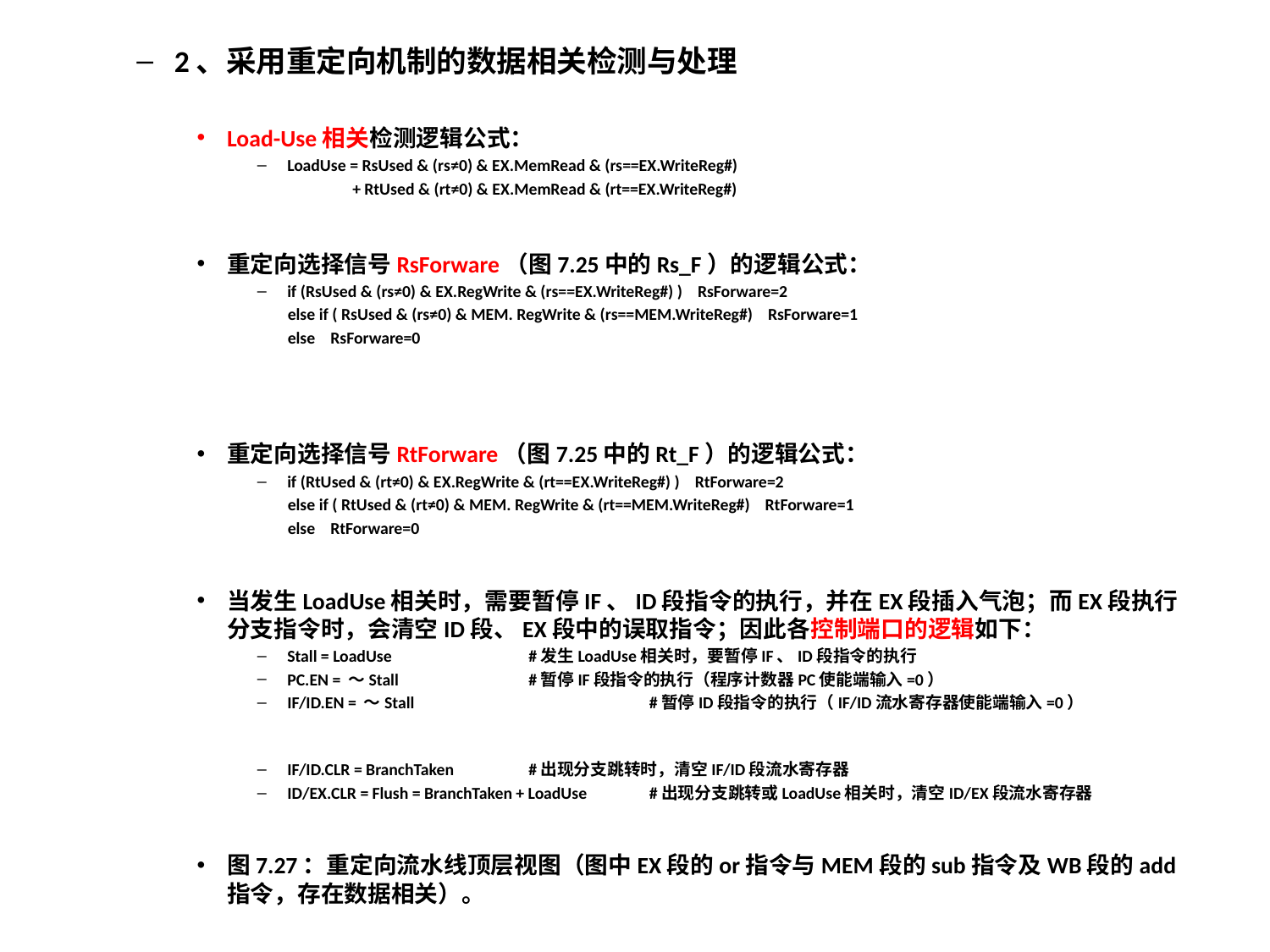

2、采用重定向机制的数据相关检测与处理

Load-Use相关检测逻辑公式：
LoadUse = RsUsed & (rs≠0) & EX.MemRead & (rs==EX.WriteReg#)
                         + RtUsed & (rt≠0) & EX.MemRead & (rt==EX.WriteReg#)

重定向选择信号RsForware（图7.25中的Rs_F）的逻辑公式：
if (RsUsed & (rs≠0) & EX.RegWrite & (rs==EX.WriteReg#) )    RsForware=2
        else if ( RsUsed & (rs≠0) & MEM. RegWrite & (rs==MEM.WriteReg#)    RsForware=1
        else    RsForware=0

重定向选择信号RtForware（图7.25中的Rt_F）的逻辑公式：
if (RtUsed & (rt≠0) & EX.RegWrite & (rt==EX.WriteReg#) )    RtForware=2
        else if ( RtUsed & (rt≠0) & MEM. RegWrite & (rt==MEM.WriteReg#)    RtForware=1
        else    RtForware=0

当发生LoadUse相关时，需要暂停IF、ID段指令的执行，并在EX段插入气泡；而EX段执行分支指令时，会清空ID段、EX段中的误取指令；因此各控制端口的逻辑如下：
Stall = LoadUse	    		#发生LoadUse相关时，要暂停IF、ID段指令的执行
PC.EN = ～Stall		    	#暂停IF段指令的执行（程序计数器PC使能端输入=0）
IF/ID.EN = ～Stall		    	#暂停ID段指令的执行（IF/ID流水寄存器使能端输入=0）

IF/ID.CLR = BranchTaken		#出现分支跳转时，清空IF/ID段流水寄存器
ID/EX.CLR = Flush = BranchTaken + LoadUse	#出现分支跳转或LoadUse相关时，清空ID/EX段流水寄存器

图7.27：重定向流水线顶层视图（图中EX段的or指令与MEM段的sub指令及WB段的add指令，存在数据相关）。